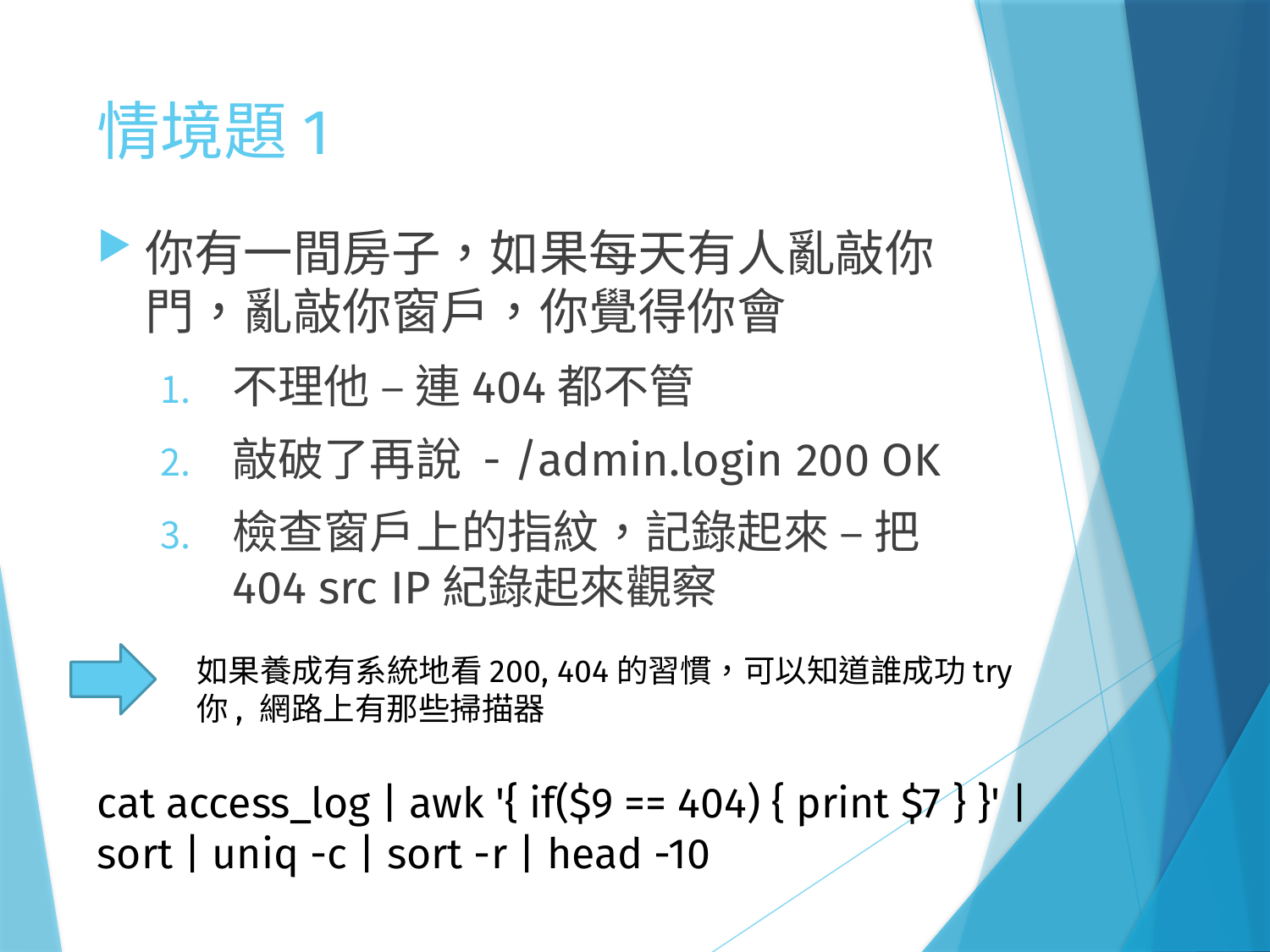

# 情境題1
你有一間房子，如果每天有人亂敲你門，亂敲你窗戶，你覺得你會
不理他 – 連404都不管
敲破了再說 - /admin.login 200 OK
檢查窗戶上的指紋，記錄起來 – 把404 src IP紀錄起來觀察

如果養成有系統地看200, 404的習慣，可以知道誰成功try你, 網路上有那些掃描器
cat access_log | awk '{ if($9 == 404) { print $7 } }' | sort | uniq -c | sort -r | head -10